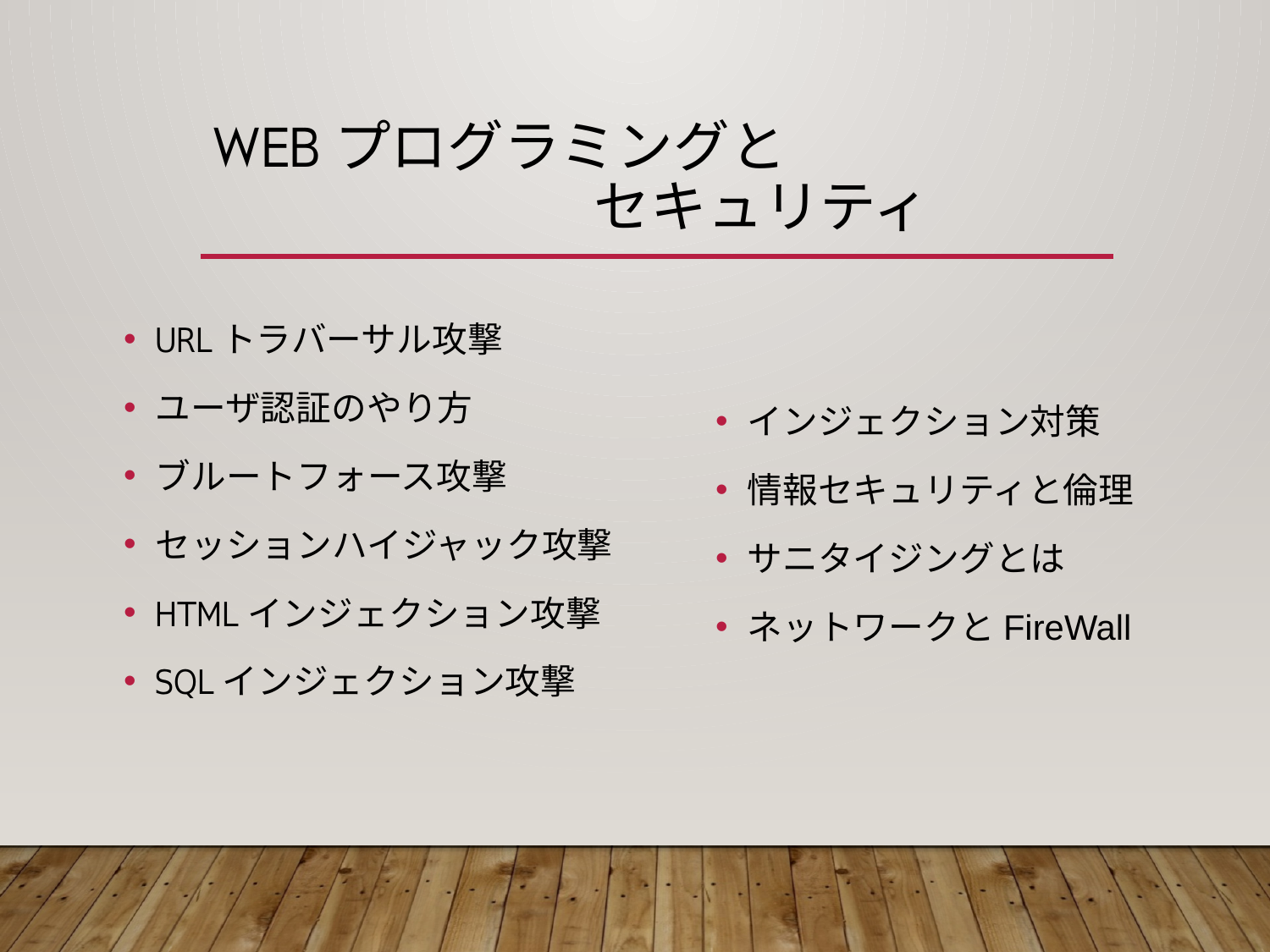

# Webプログラミングと セキュリティ
URLトラバーサル攻撃
ユーザ認証のやり方
ブルートフォース攻撃
セッションハイジャック攻撃
HTMLインジェクション攻撃
SQLインジェクション攻撃
インジェクション対策
情報セキュリティと倫理
サニタイジングとは
ネットワークとFireWall